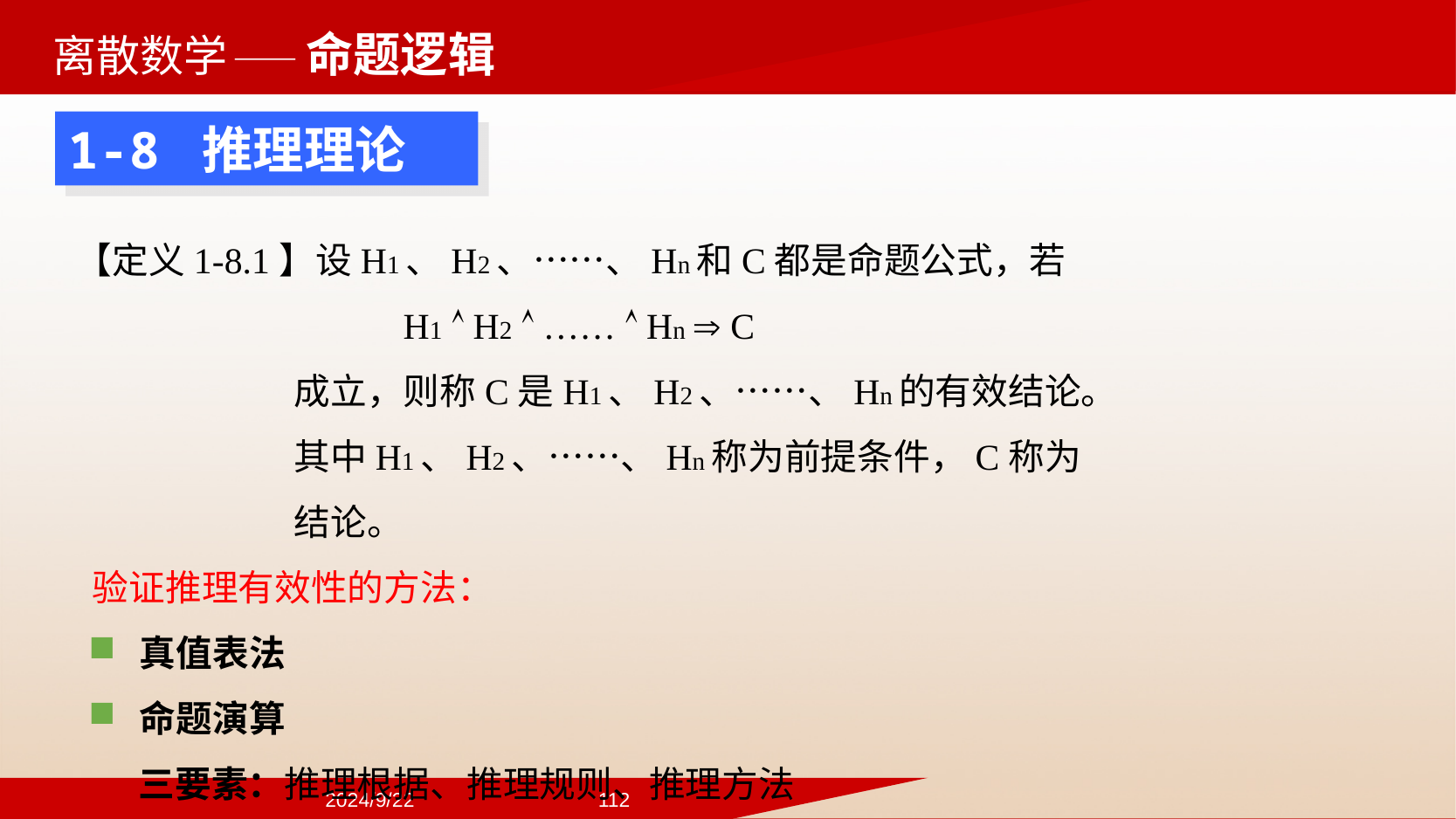

——命题逻辑
1-8 推理理论
【定义1-8.1】设H1、H2、……、Hn和C都是命题公式，若
 H1 ∧ H2 ∧ …… ∧ Hn ⇒ C
成立，则称C是H1、H2、……、Hn的有效结论。
其中H1、H2、……、Hn称为前提条件，C称为结论。
 验证推理有效性的方法：
真值表法
命题演算
     三要素：推理根据、推理规则、推理方法
2024/9/22
112